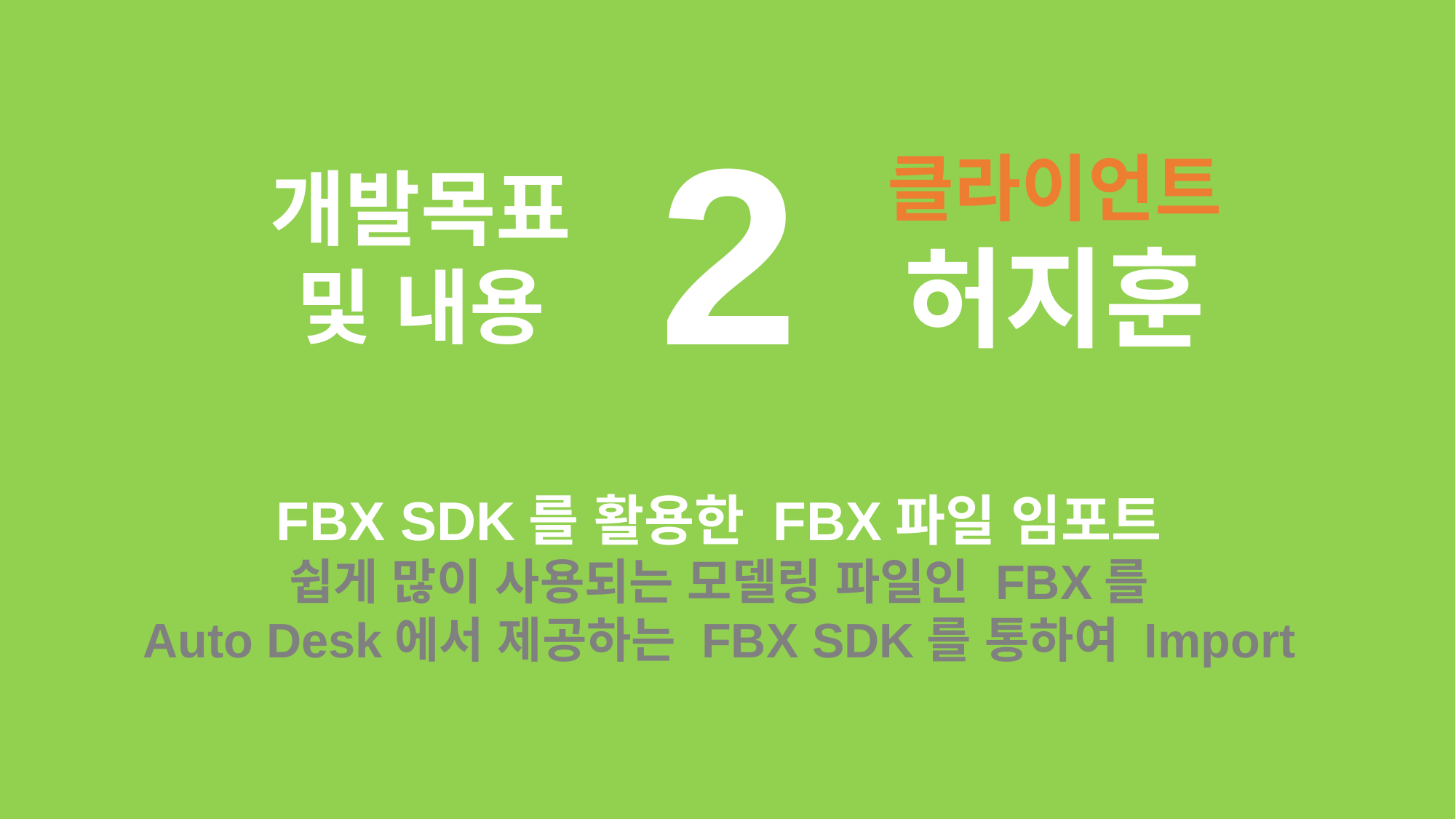

2
클라이언트
허지훈
개발목표
및 내용
FBX SDK를 활용한 FBX파일 임포트
쉽게 많이 사용되는 모델링 파일인 FBX를
Auto Desk에서 제공하는 FBX SDK를 통하여 Import